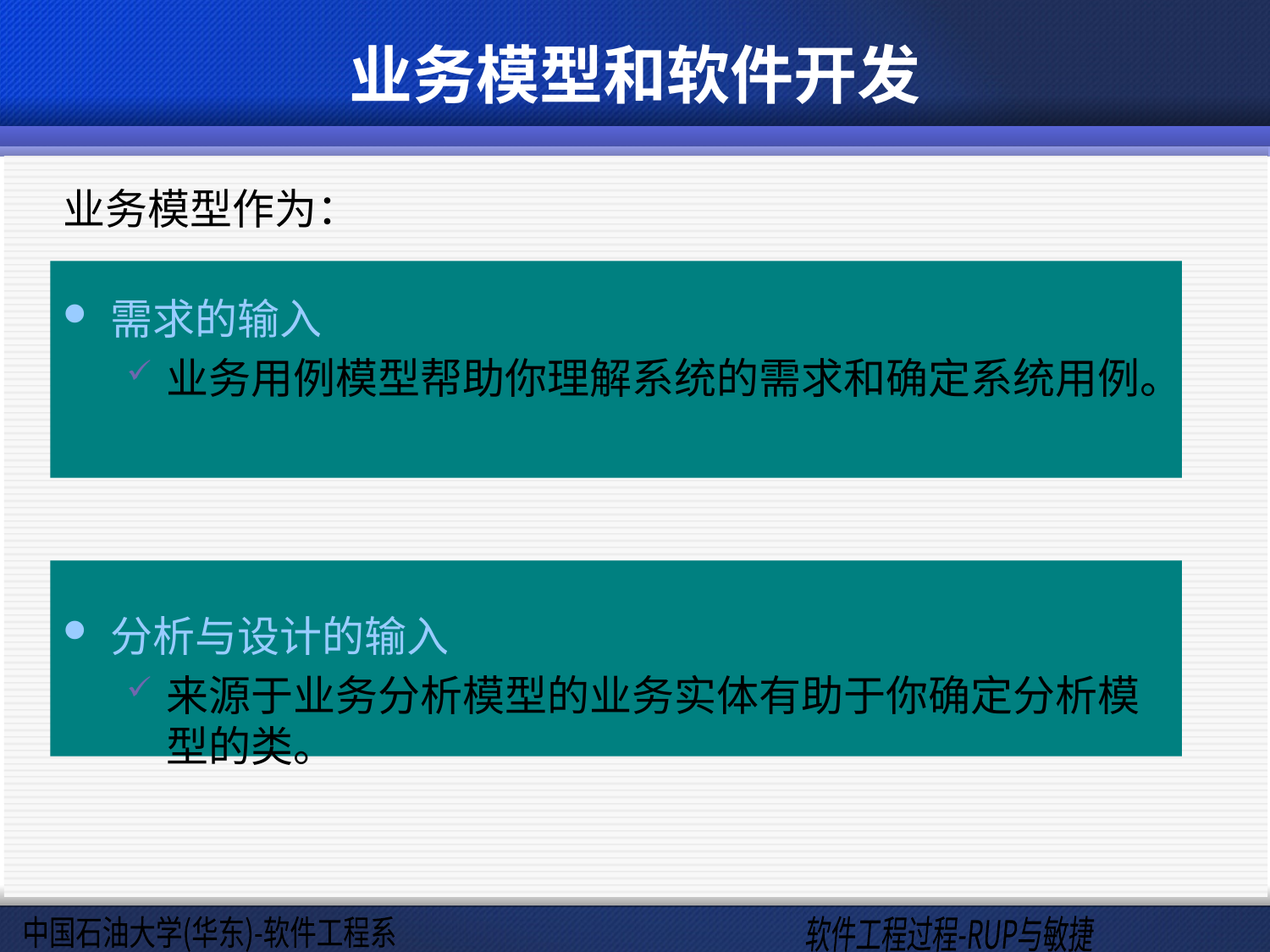

# 业务模型和软件开发
业务模型作为：
需求的输入
业务用例模型帮助你理解系统的需求和确定系统用例。

分析与设计的输入
来源于业务分析模型的业务实体有助于你确定分析模型的类。